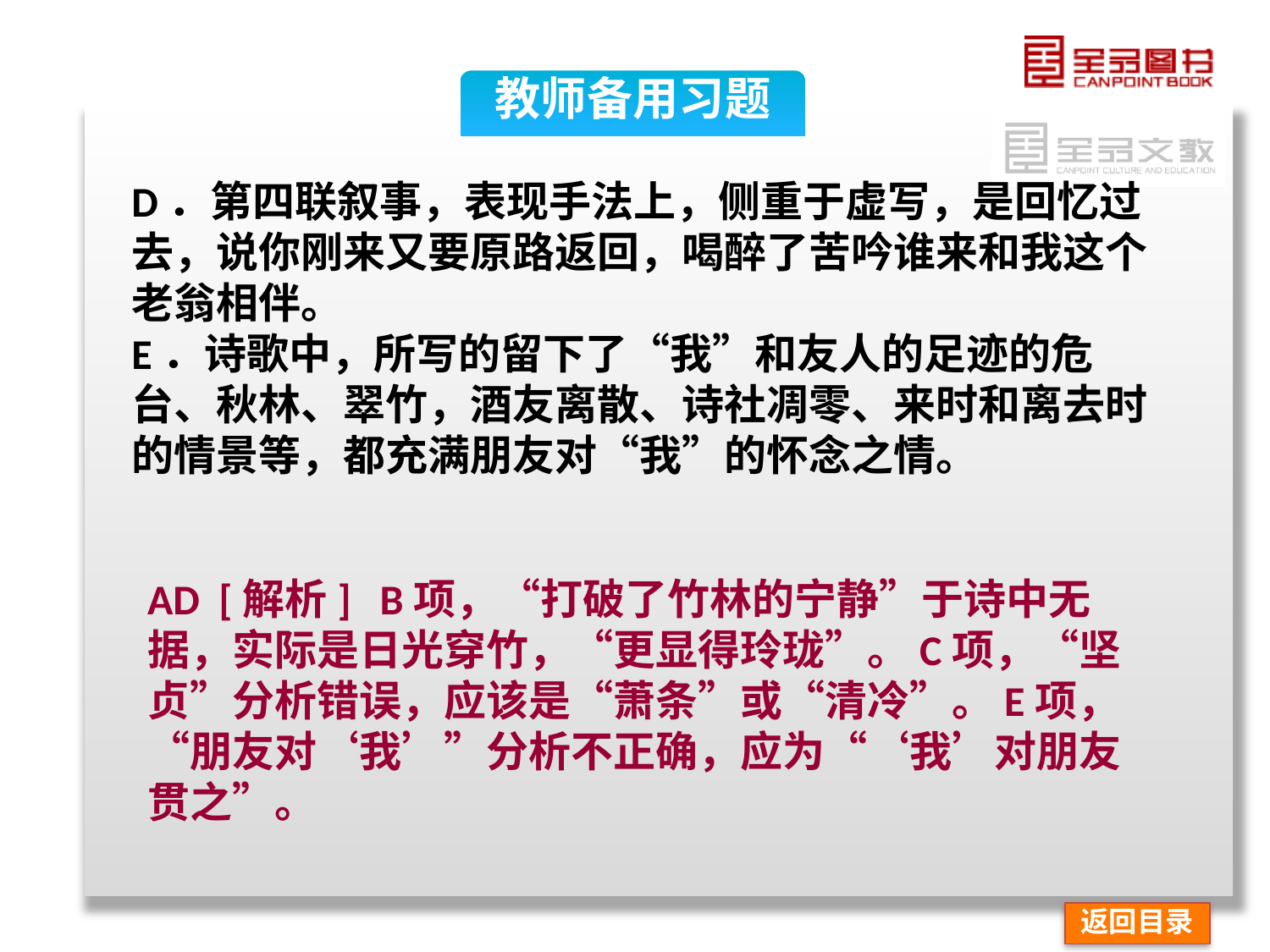

教师备用习题
D．第四联叙事，表现手法上，侧重于虚写，是回忆过去，说你刚来又要原路返回，喝醉了苦吟谁来和我这个老翁相伴。
E．诗歌中，所写的留下了“我”和友人的足迹的危台、秋林、翠竹，酒友离散、诗社凋零、来时和离去时的情景等，都充满朋友对“我”的怀念之情。

AD  [解析]   B项，“打破了竹林的宁静”于诗中无据，实际是日光穿竹，“更显得玲珑”。C项，“坚贞”分析错误，应该是“萧条”或“清冷”。E项，“朋友对‘我’”分析不正确，应为“‘我’对朋友贯之”。
返回目录